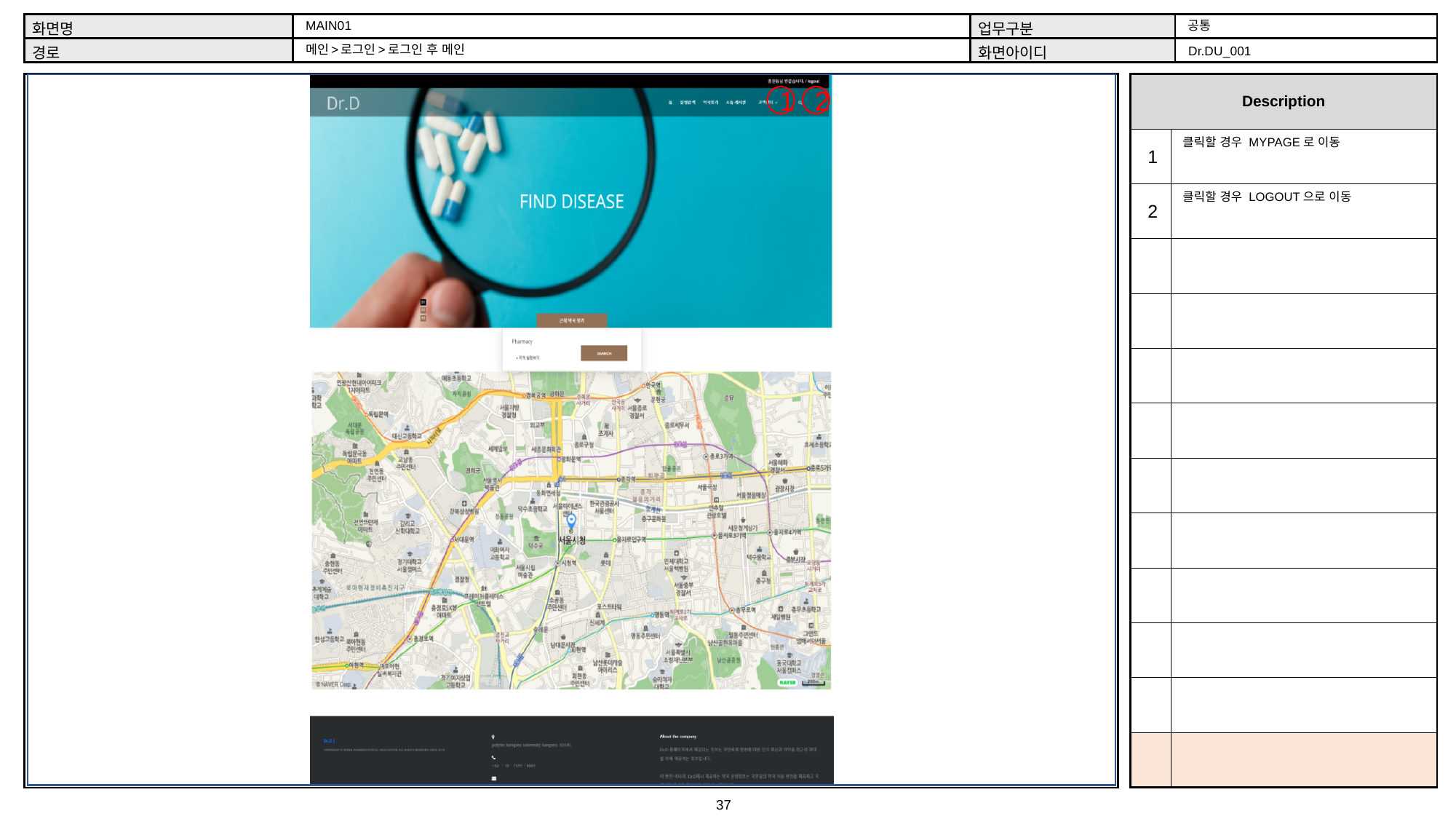

공통
MAIN01
메인>로그인>로그인 후 메인
Dr.DU_001

1
2
클릭할 경우 MYPAGE로 이동
1
클릭할 경우 LOGOUT으로 이동
2